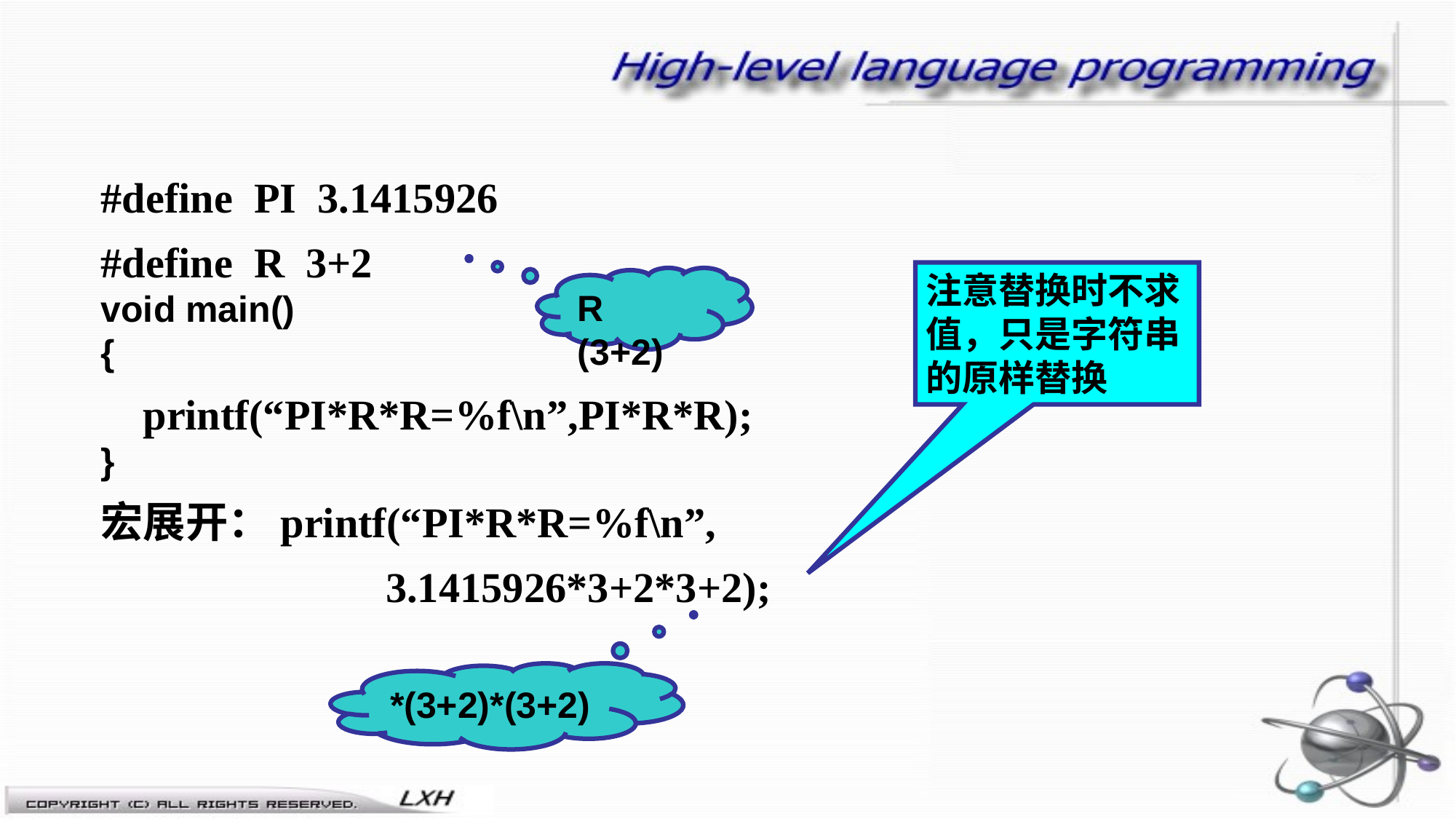

#define  PI  3.1415926
#define  R  3+2
void main()
{
    printf(“PI*R*R=%f\n”,PI*R*R);
}
宏展开：printf(“PI*R*R=%f\n”,
                           3.1415926*3+2*3+2);

注意替换时不求值，只是字符串的原样替换
R (3+2)
*(3+2)*(3+2)